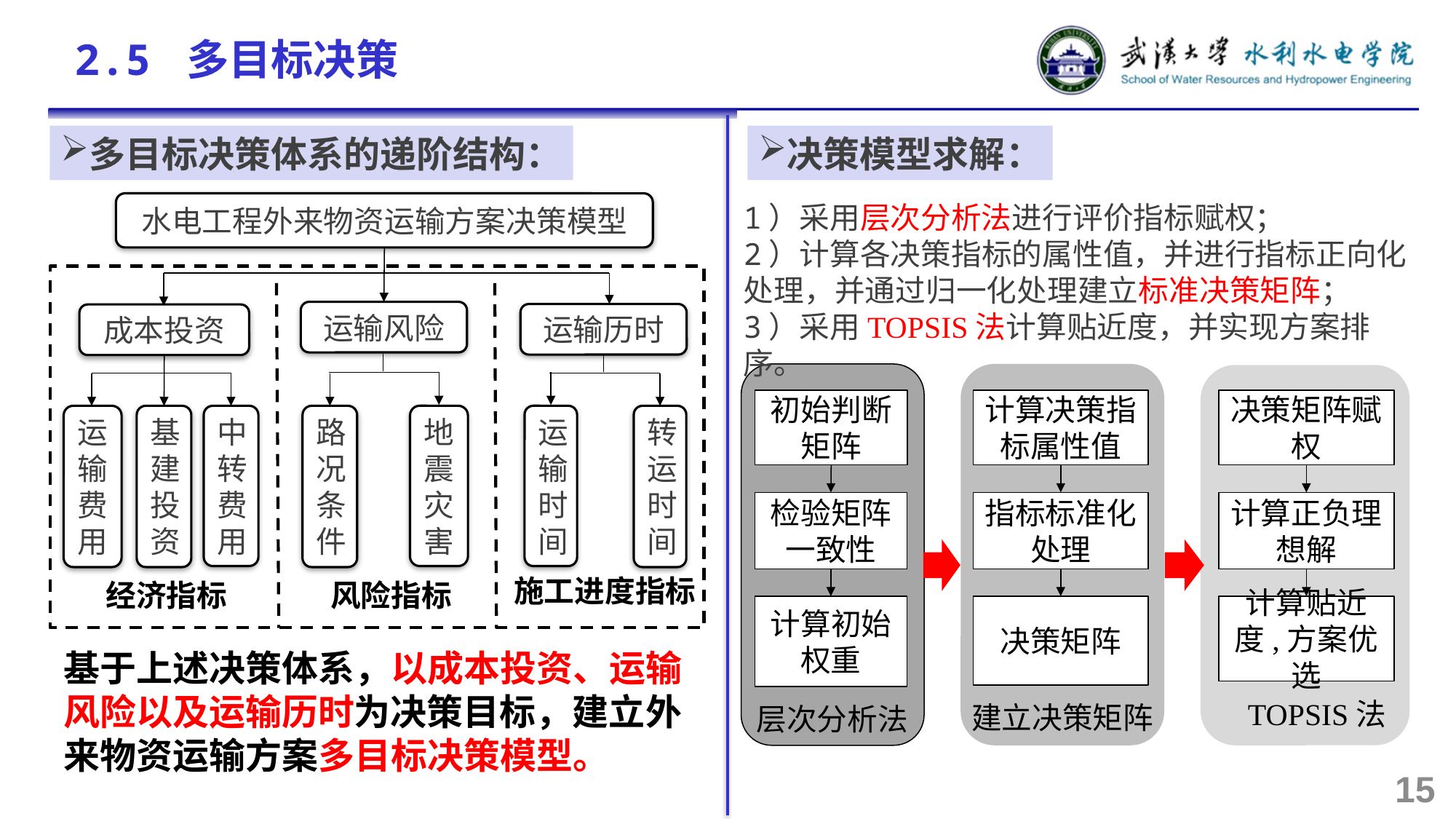

2.5 多目标决策
多目标决策体系的递阶结构：
决策模型求解：
水电工程外来物资运输方案决策模型
1）采用层次分析法进行评价指标赋权；
2）计算各决策指标的属性值，并进行指标正向化处理，并通过归一化处理建立标准决策矩阵；
3）采用TOPSIS法计算贴近度，并实现方案排序。

运输风险
运输历时
成本投资

初始判断矩阵
计算决策指标属性值
决策矩阵赋权
运输费用
基建投资
中转费用
路况条件
地震灾害
运输时间
转运时间
检验矩阵一致性
指标标准化处理
计算正负理想解

施工进度指标
经济指标
风险指标
决策矩阵
计算贴近度,方案优选
计算初始权重
基于上述决策体系，以成本投资、运输风险以及运输历时为决策目标，建立外来物资运输方案多目标决策模型。
TOPSIS法
建立决策矩阵
层次分析法
15